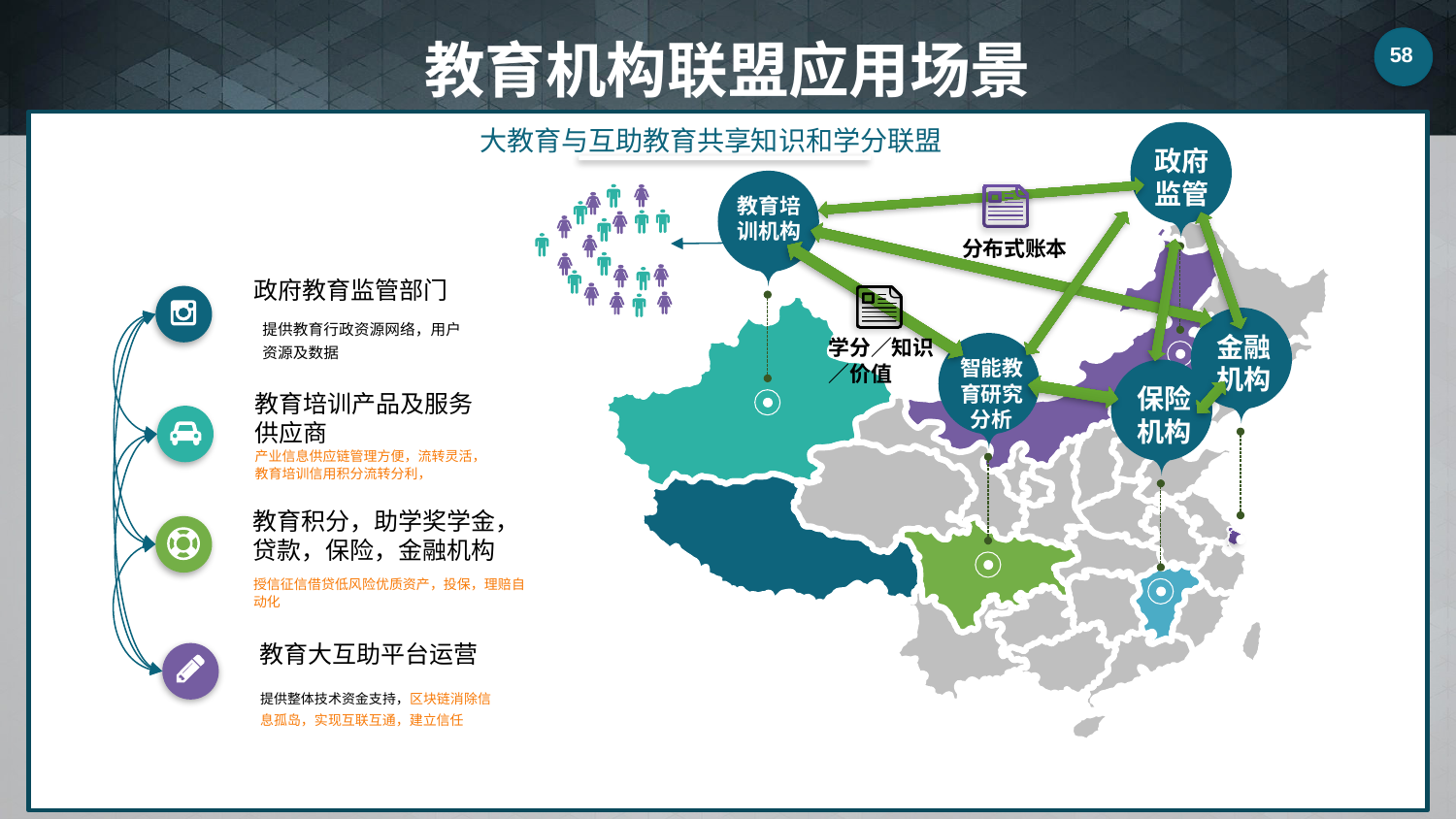

教育机构联盟应用场景
大教育与互助教育共享知识和学分联盟

政府监管

教育培训机构

分布式账本
政府教育监管部门
提供教育行政资源网络，用户资源及数据

金融机构
学分／知识／价值

智能教育研究分析

保险机构

教育培训产品及服务
供应商
产业信息供应链管理方便，流转灵活，教育培训信用积分流转分利，

教育积分，助学奖学金，贷款，保险，金融机构
授信征信借贷低风险优质资产，投保，理赔自动化

教育大互助平台运营
提供整体技术资金支持，区块链消除信息孤岛，实现互联互通，建立信任